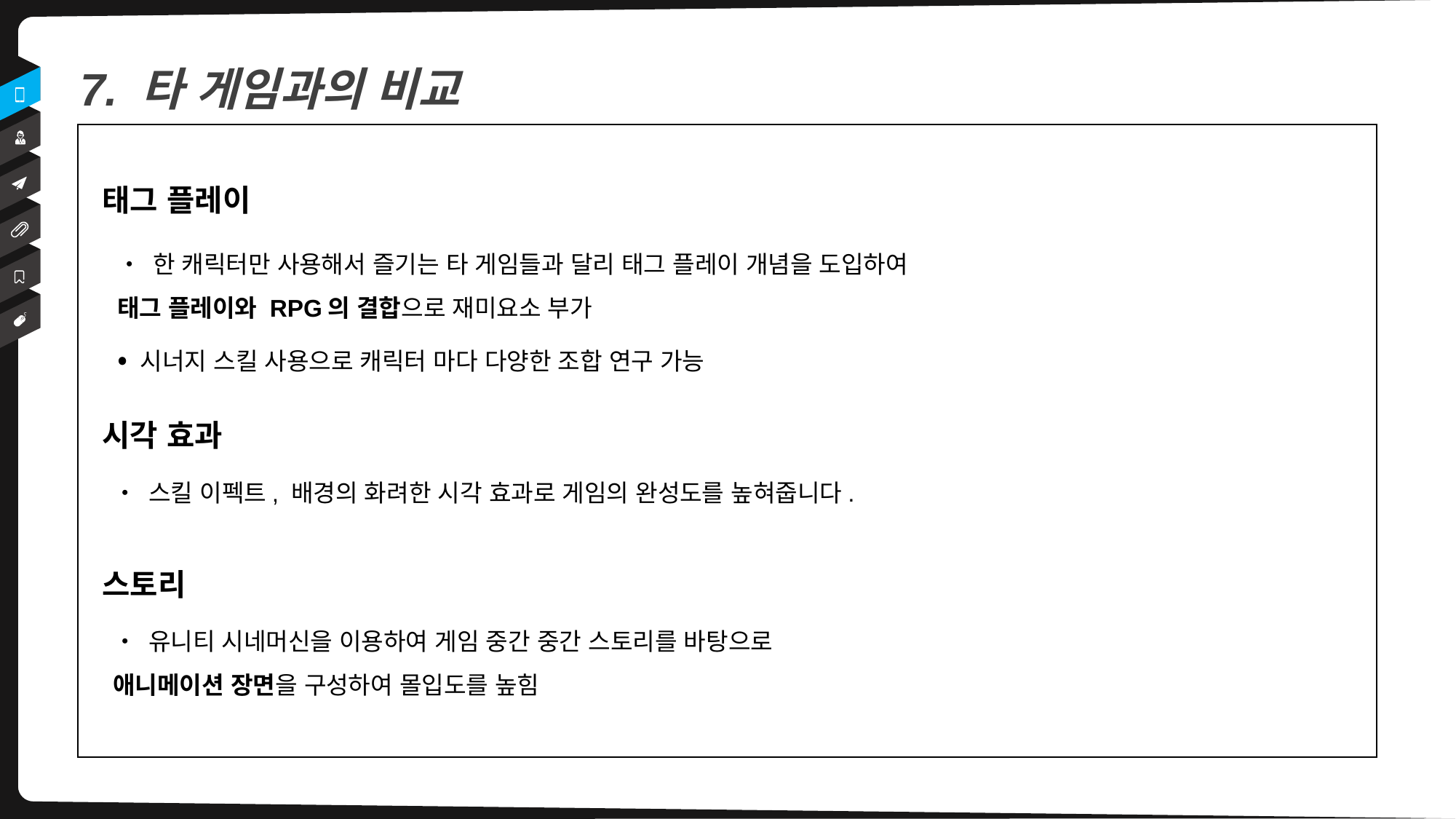

7. 타 게임과의 비교

태그 플레이
• 한 캐릭터만 사용해서 즐기는 타 게임들과 달리 태그 플레이 개념을 도입하여
태그 플레이와 RPG의 결합으로 재미요소 부가
• 시너지 스킬 사용으로 캐릭터 마다 다양한 조합 연구 가능
시각 효과
• 스킬 이펙트, 배경의 화려한 시각 효과로 게임의 완성도를 높혀줍니다.
스토리
• 유니티 시네머신을 이용하여 게임 중간 중간 스토리를 바탕으로
애니메이션 장면을 구성하여 몰입도를 높힘